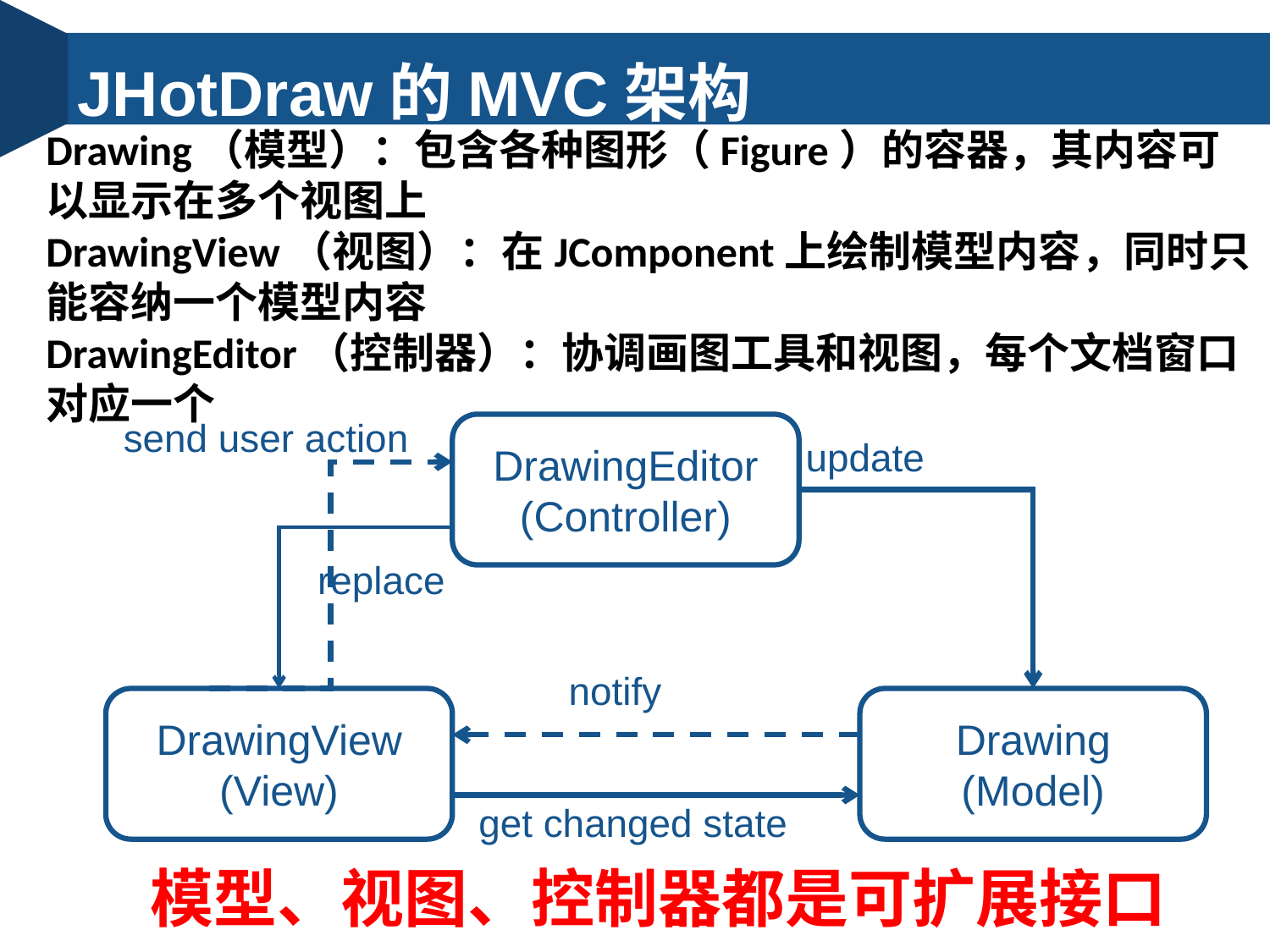

JHotDraw的MVC架构

Drawing（模型）：包含各种图形（Figure）的容器，其内容可以显示在多个视图上
DrawingView（视图）：在JComponent上绘制模型内容，同时只能容纳一个模型内容
DrawingEditor（控制器）：协调画图工具和视图，每个文档窗口对应一个
send user action
DrawingEditor
(Controller)
update
replace
notify
DrawingView
(View)
Drawing
(Model)
get changed state
模型、视图、控制器都是可扩展接口